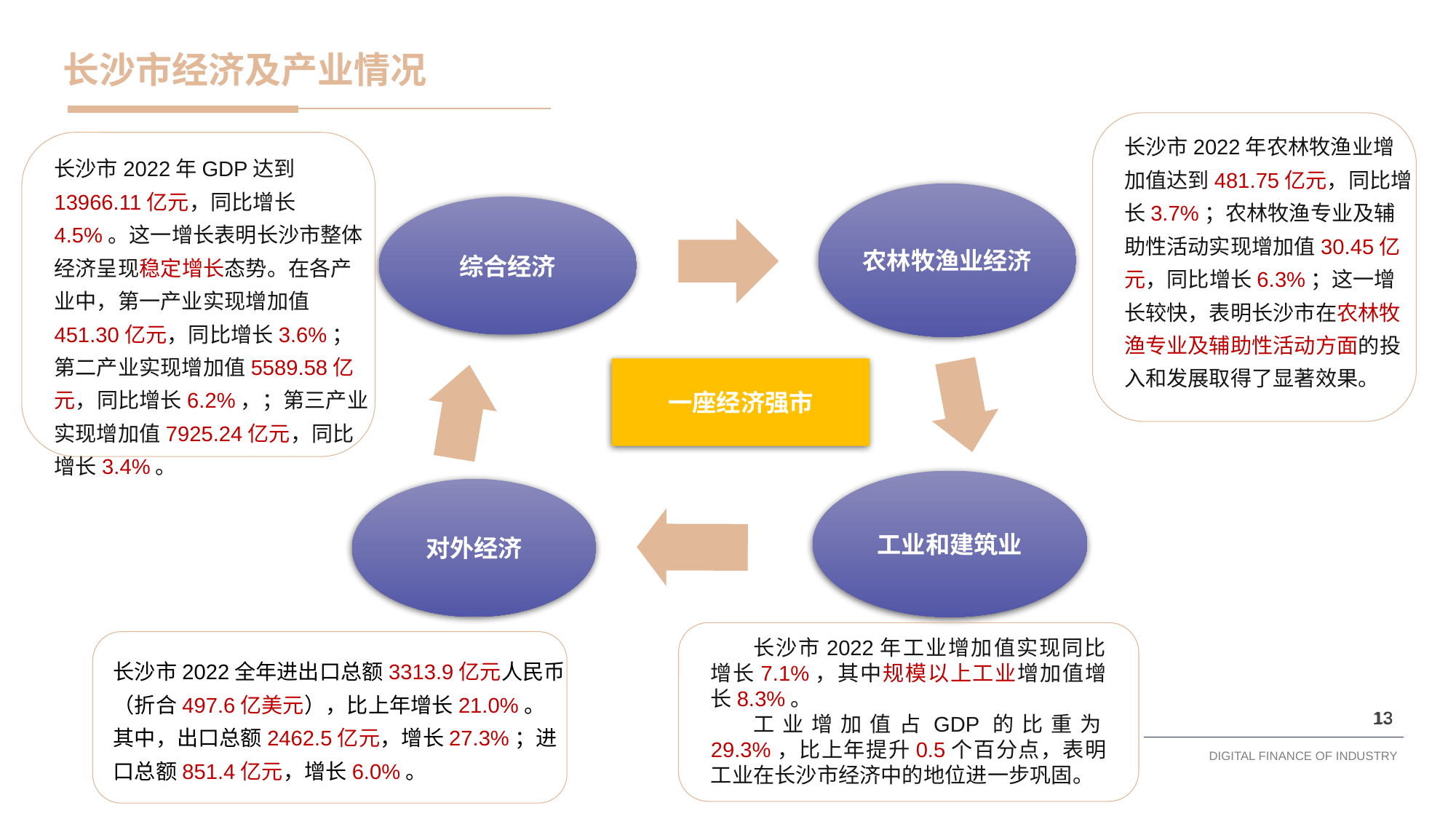

长沙市经济及产业情况

长沙市2022年农林牧渔业增加值达到481.75亿元，同比增长3.7%；农林牧渔专业及辅助性活动实现增加值30.45亿元，同比增长6.3%；这一增长较快，表明长沙市在农林牧渔专业及辅助性活动方面的投入和发展取得了显著效果。

长沙市2022年GDP达到13966.11亿元，同比增长4.5%。这一增长表明长沙市整体经济呈现稳定增长态势。在各产业中，第一产业实现增加值451.30亿元，同比增长3.6%；第二产业实现增加值5589.58亿元，同比增长6.2%，；第三产业实现增加值7925.24亿元，同比增长3.4%。
农林牧渔业经济
综合经济

工业和建筑业
对外经济

长沙市2022全年进出口总额3313.9亿元人民币（折合497.6亿美元），比上年增长21.0%。其中，出口总额2462.5亿元，增长27.3%；进口总额851.4亿元，增长6.0%。
一座经济强市

长沙市2022年工业增加值实现同比增长7.1%，其中规模以上工业增加值增长8.3%。
工业增加值占GDP的比重为29.3%，比上年提升0.5个百分点，表明工业在长沙市经济中的地位进一步巩固。
13
13